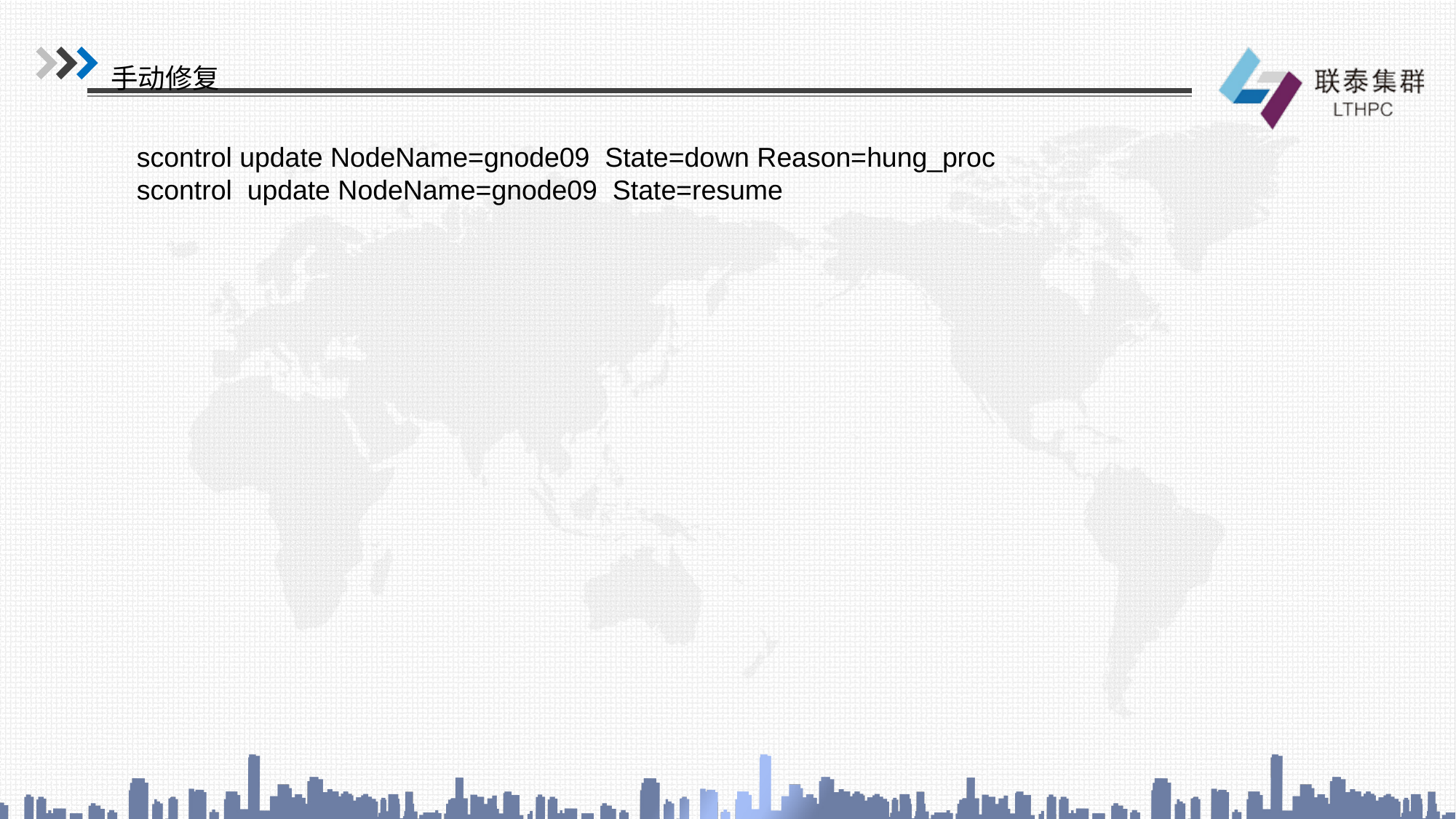

手动修复
scontrol update NodeName=gnode09  State=down Reason=hung_proc
scontrol  update NodeName=gnode09  State=resume